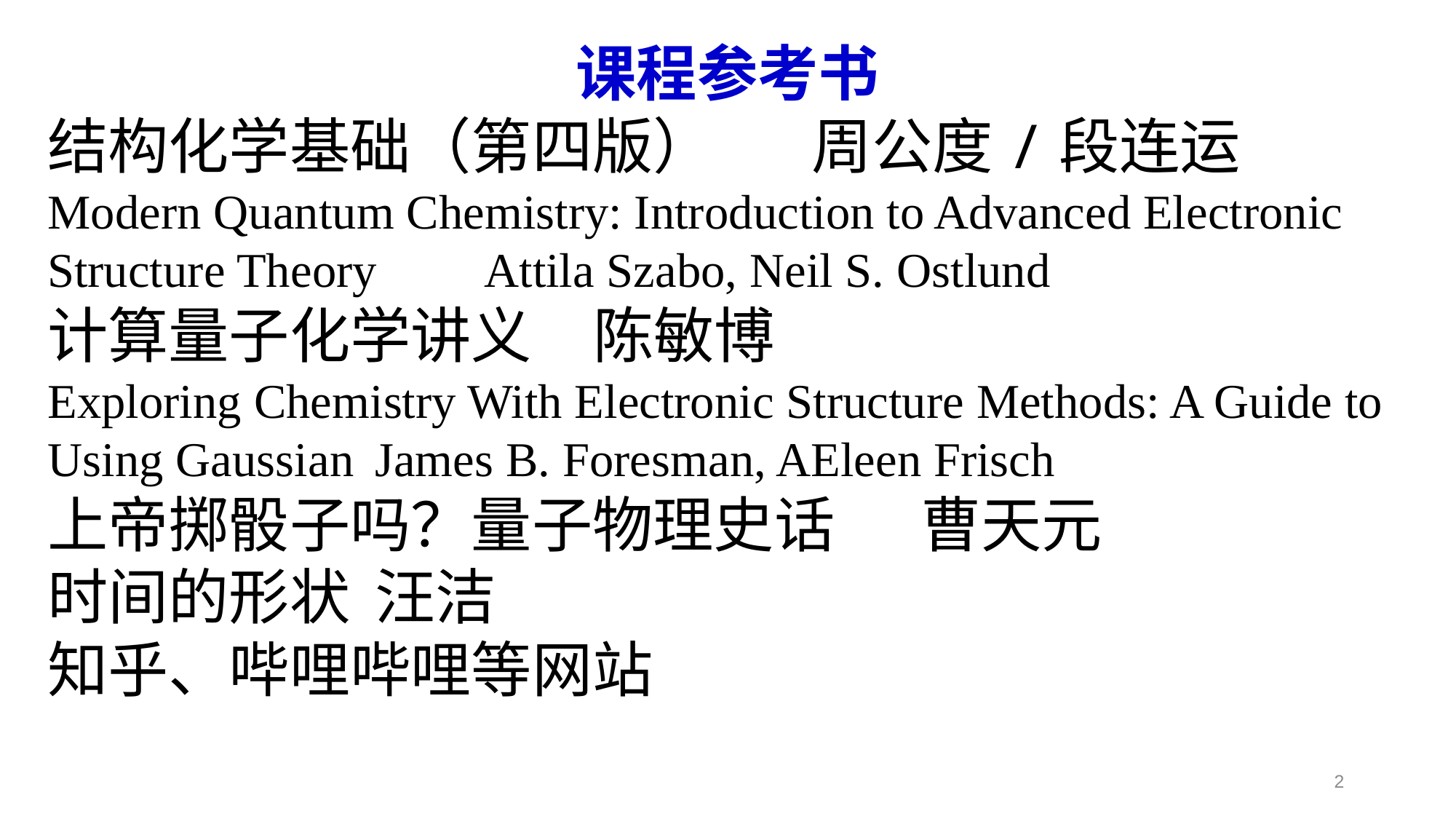

课程参考书
结构化学基础（第四版）	周公度/段连运
Modern Quantum Chemistry: Introduction to Advanced Electronic Structure Theory	Attila Szabo, Neil S. Ostlund
计算量子化学讲义	陈敏博
Exploring Chemistry With Electronic Structure Methods: A Guide to Using Gaussian	James B. Foresman, AEleen Frisch
上帝掷骰子吗？量子物理史话	曹天元
时间的形状	汪洁
知乎、哔哩哔哩等网站

2